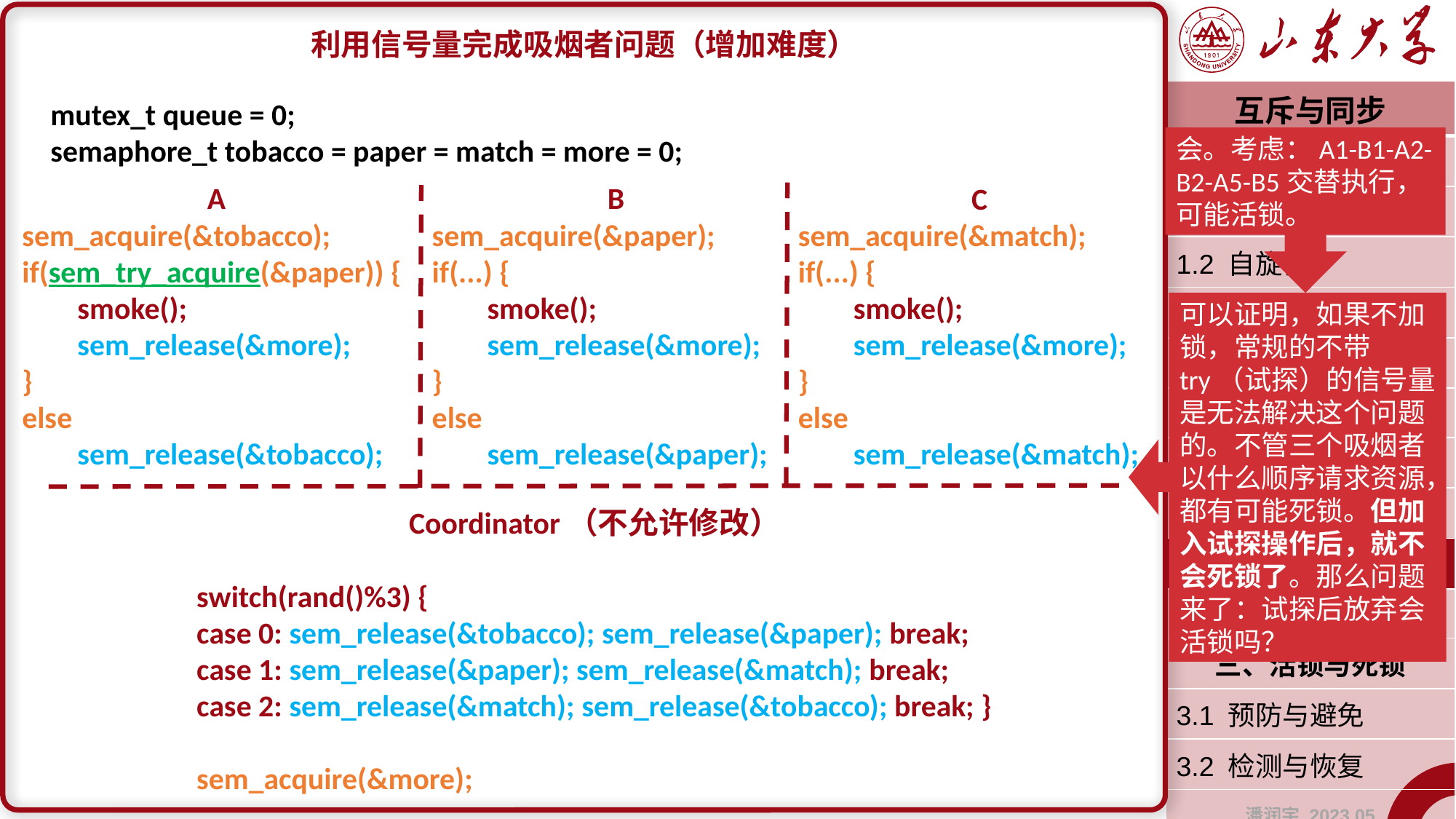

利用信号量完成吸烟者问题（增加难度）
| 互斥与同步 |
| --- |
| 一、指令流间的竞争 |
| 1.1 临界区 |
| 1.2 自旋锁 |
| 1.3 阻塞锁 |
| 1.4 管程 |
|  |
| 二、指令流间的合作 |
| 2.1 条件变量 |
| 2.2 信号量 |
|  |
| 三、活锁与死锁 |
| 3.1 预防与避免 |
| 3.2 检测与恢复 |
| 潘润宇 2023.05 |
mutex_t queue = 0;
semaphore_t tobacco = paper = match = more = 0;
会。考虑：A1-B1-A2-B2-A5-B5交替执行，可能活锁。
A
sem_acquire(&tobacco);
if(sem_try_acquire(&paper)) {
        smoke();
        sem_release(&more);
}
else
        sem_release(&tobacco);

B
sem_acquire(&paper);
if(...) {
        smoke();
        sem_release(&more);
}
else
        sem_release(&paper);
C
sem_acquire(&match);
if(...) {
        smoke();
        sem_release(&more);
}
else
        sem_release(&match);
可以证明，如果不加锁，常规的不带try（试探）的信号量是无法解决这个问题的。不管三个吸烟者以什么顺序请求资源，都有可能死锁。但加入试探操作后，就不会死锁了。那么问题来了：试探后放弃会活锁吗？
Coordinator（不允许修改）

switch(rand()%3) {
case 0: sem_release(&tobacco); sem_release(&paper); break;
case 1: sem_release(&paper); sem_release(&match); break;
case 2: sem_release(&match); sem_release(&tobacco); break; }

sem_acquire(&more);